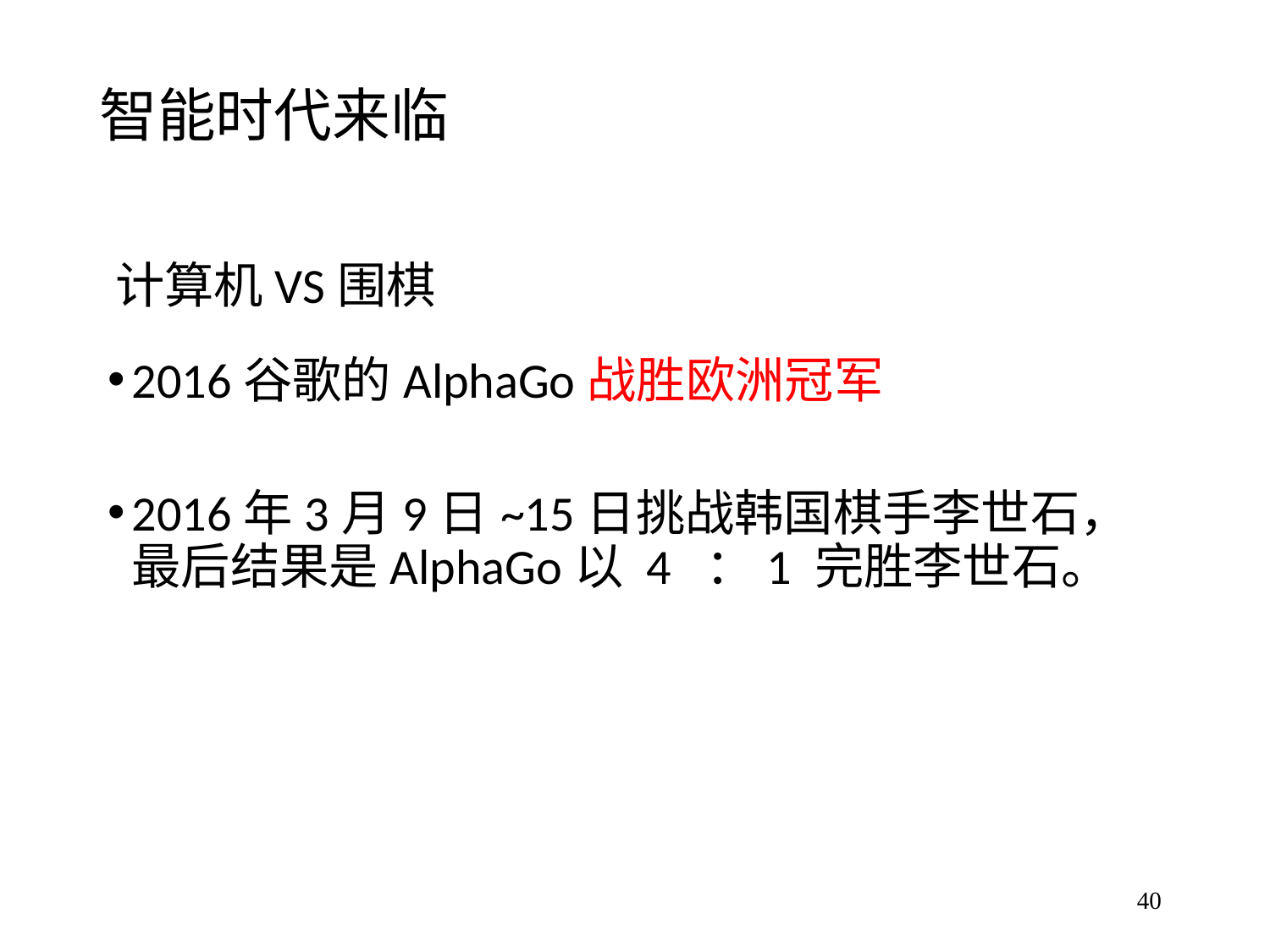

智能时代来临
# 计算机VS围棋
2016谷歌的AlphaGo战胜欧洲冠军

2016年3月9日~15日挑战韩国棋手李世石，最后结果是AlphaGo以 4  ：1 完胜李世石。
40